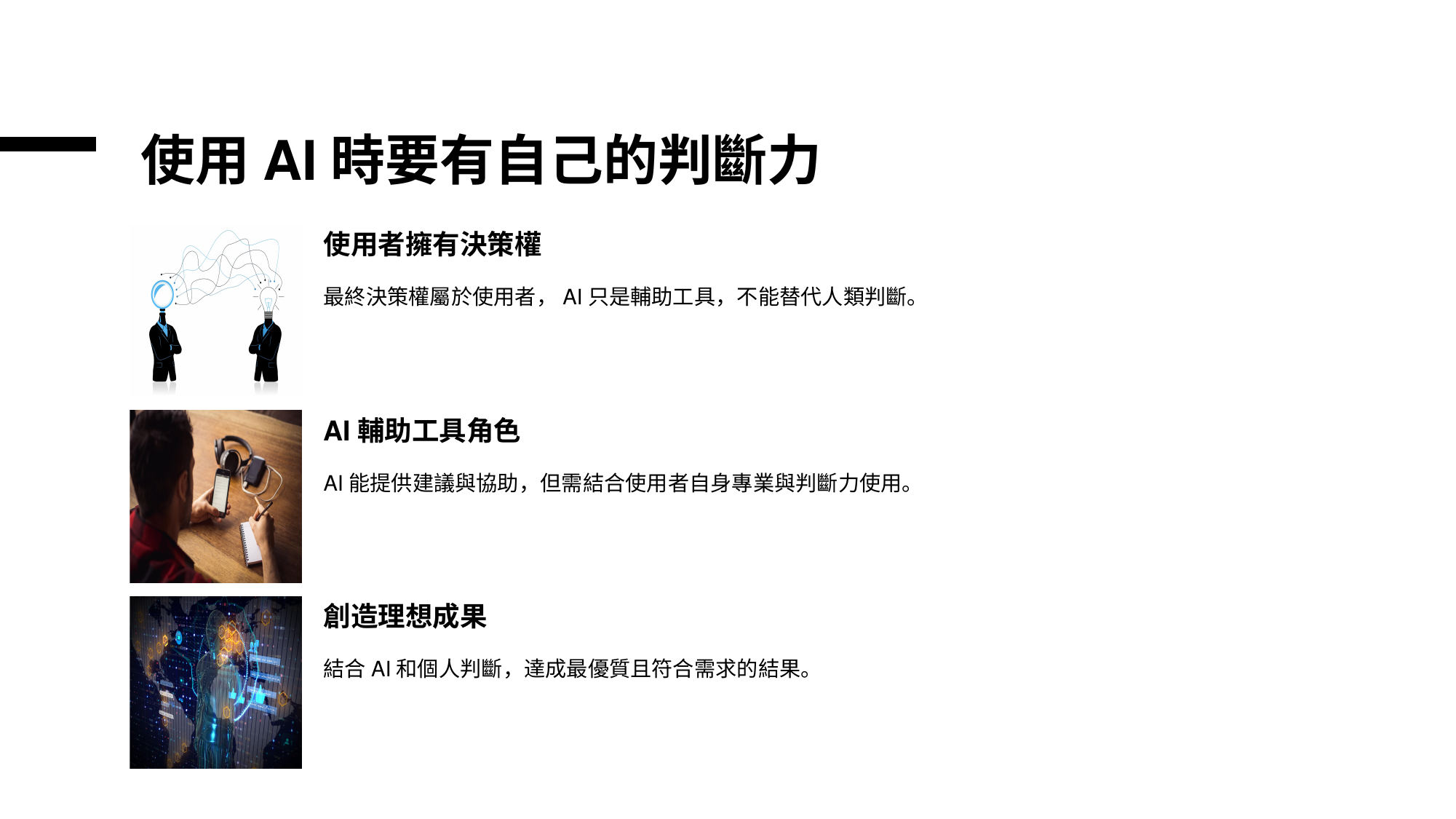

# 使用AI時要有自己的判斷力
使用者擁有決策權
最終決策權屬於使用者，AI只是輔助工具，不能替代人類判斷。
AI輔助工具角色
AI能提供建議與協助，但需結合使用者自身專業與判斷力使用。
創造理想成果
結合AI和個人判斷，達成最優質且符合需求的結果。